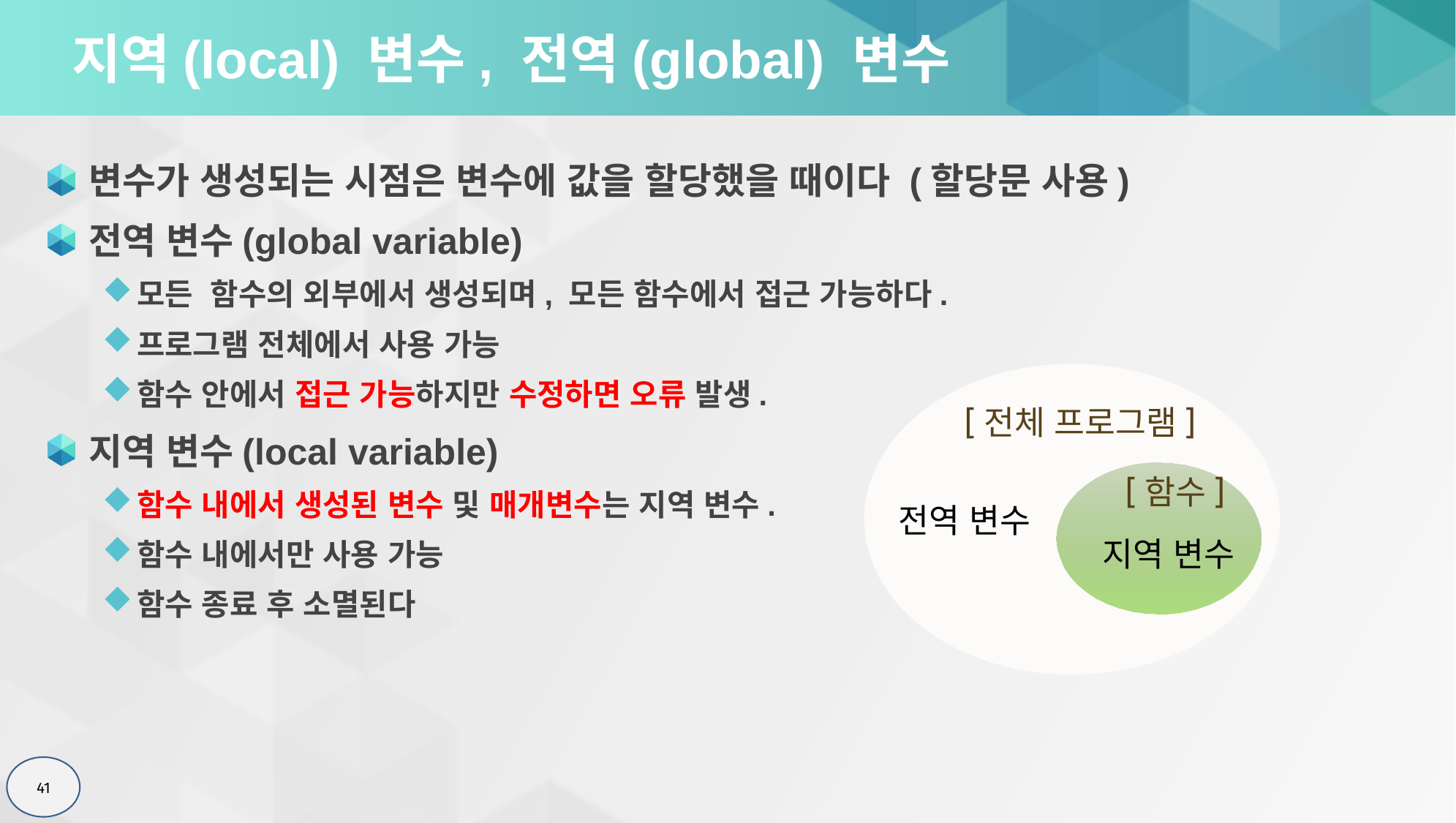

# 지역(local) 변수, 전역(global) 변수
변수가 생성되는 시점은 변수에 값을 할당했을 때이다 (할당문 사용)
전역 변수(global variable)
모든  함수의 외부에서 생성되며, 모든 함수에서 접근 가능하다.
프로그램 전체에서 사용 가능
함수 안에서 접근 가능하지만 수정하면 오류 발생.
지역 변수(local variable)
함수 내에서 생성된 변수 및 매개변수는 지역 변수.
함수 내에서만 사용 가능
함수 종료 후 소멸된다

[전체 프로그램]

[함수]
지역 변수
전역 변수